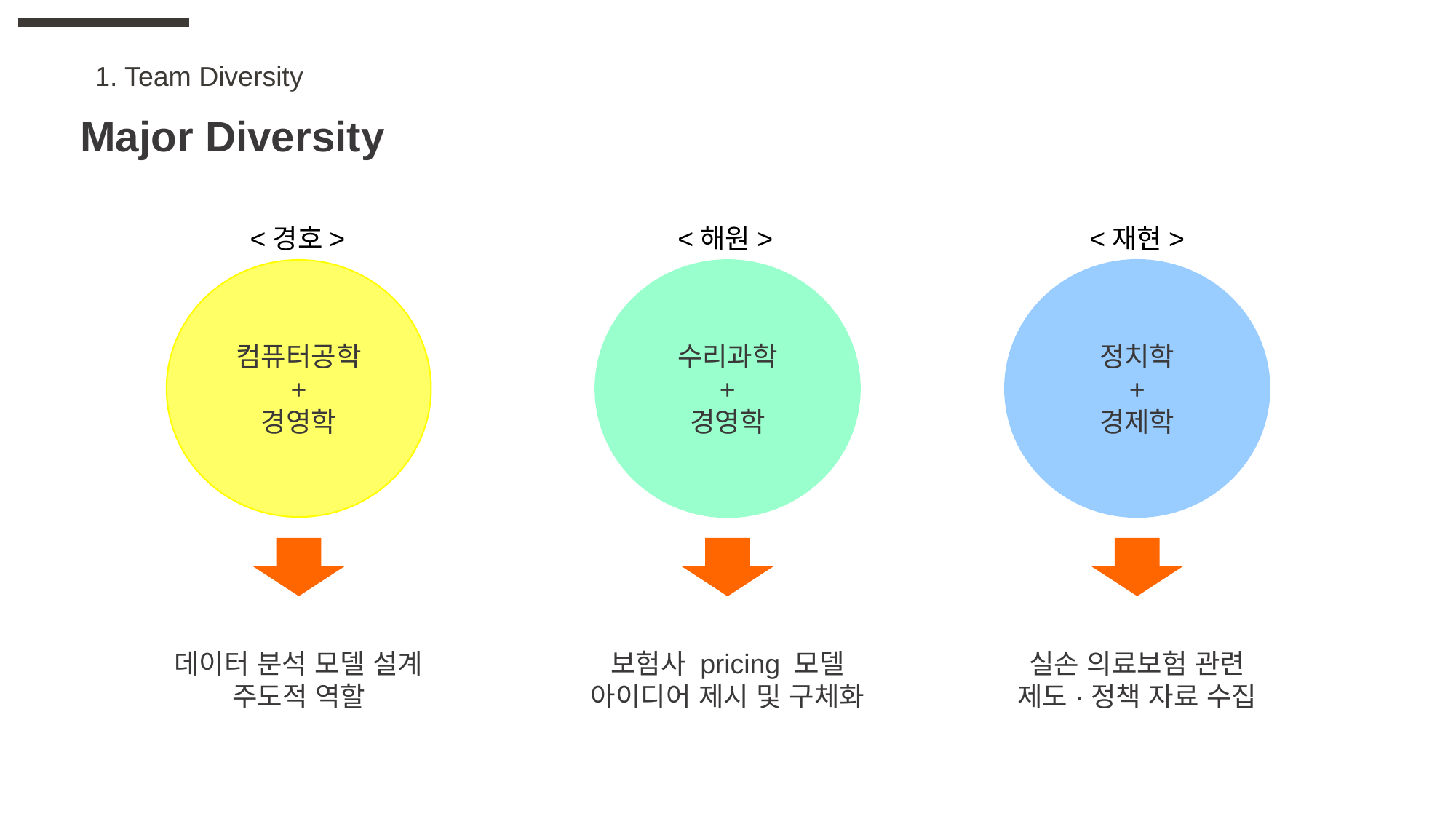

1. Team Diversity
Major Diversity
<경호>
컴퓨터공학
+
경영학

데이터 분석 모델 설계
주도적 역할
<재현>
정치학
+
경제학

실손 의료보험 관련
제도 ∙ 정책 자료 수집
<해원>
수리과학
+
경영학

보험사 pricing 모델
아이디어 제시 및 구체화
C